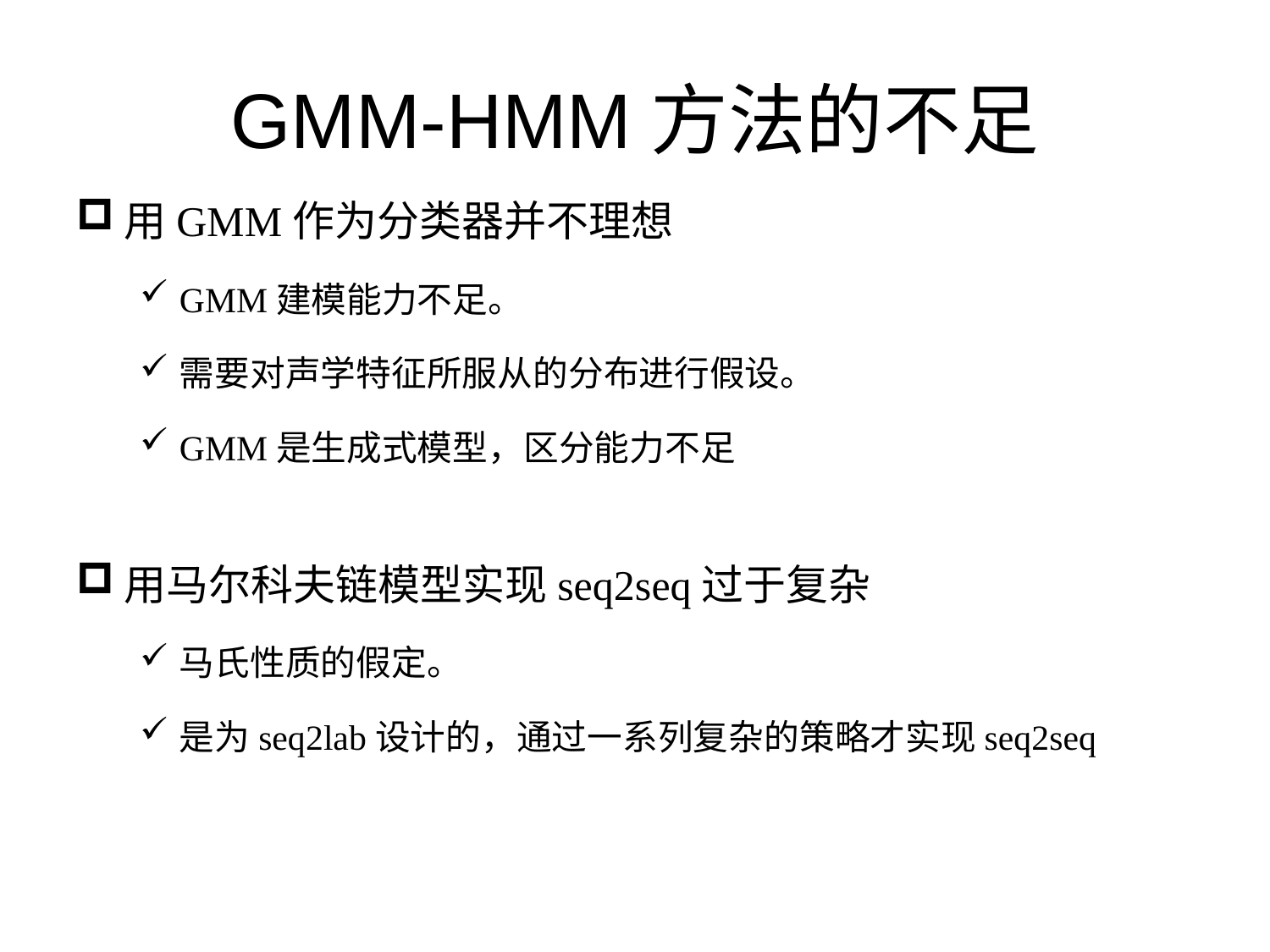

# GMM-HMM方法的不足
用GMM作为分类器并不理想
GMM建模能力不足。
需要对声学特征所服从的分布进行假设。
GMM是生成式模型，区分能力不足

用马尔科夫链模型实现seq2seq过于复杂
马氏性质的假定。
是为seq2lab设计的，通过一系列复杂的策略才实现seq2seq